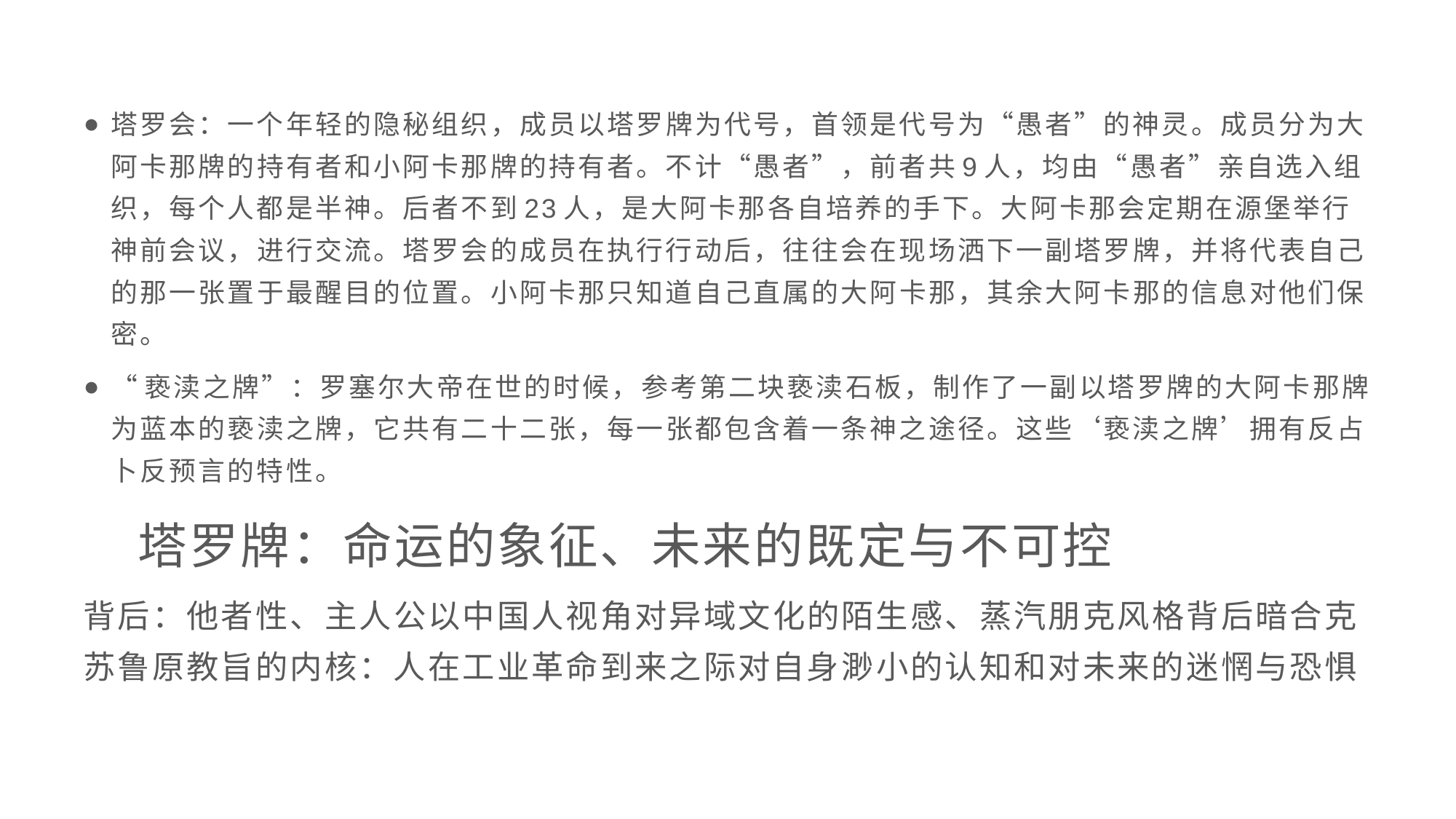

塔罗会：一个年轻的隐秘组织，成员以塔罗牌为代号，首领是代号为“愚者”的神灵。成员分为大阿卡那牌的持有者和小阿卡那牌的持有者。不计“愚者”，前者共9人，均由“愚者”亲自选入组织，每个人都是半神。后者不到23人，是大阿卡那各自培养的手下。大阿卡那会定期在源堡举行神前会议，进行交流。塔罗会的成员在执行行动后，往往会在现场洒下一副塔罗牌，并将代表自己的那一张置于最醒目的位置。小阿卡那只知道自己直属的大阿卡那，其余大阿卡那的信息对他们保密。
“亵渎之牌”：罗塞尔大帝在世的时候，参考第二块亵渎石板，制作了一副以塔罗牌的大阿卡那牌为蓝本的亵渎之牌，它共有二十二张，每一张都包含着一条神之途径。这些‘亵渎之牌’拥有反占卜反预言的特性。
    塔罗牌：命运的象征、未来的既定与不可控
背后：他者性、主人公以中国人视角对异域文化的陌生感、蒸汽朋克风格背后暗合克苏鲁原教旨的内核：人在工业革命到来之际对自身渺小的认知和对未来的迷惘与恐惧